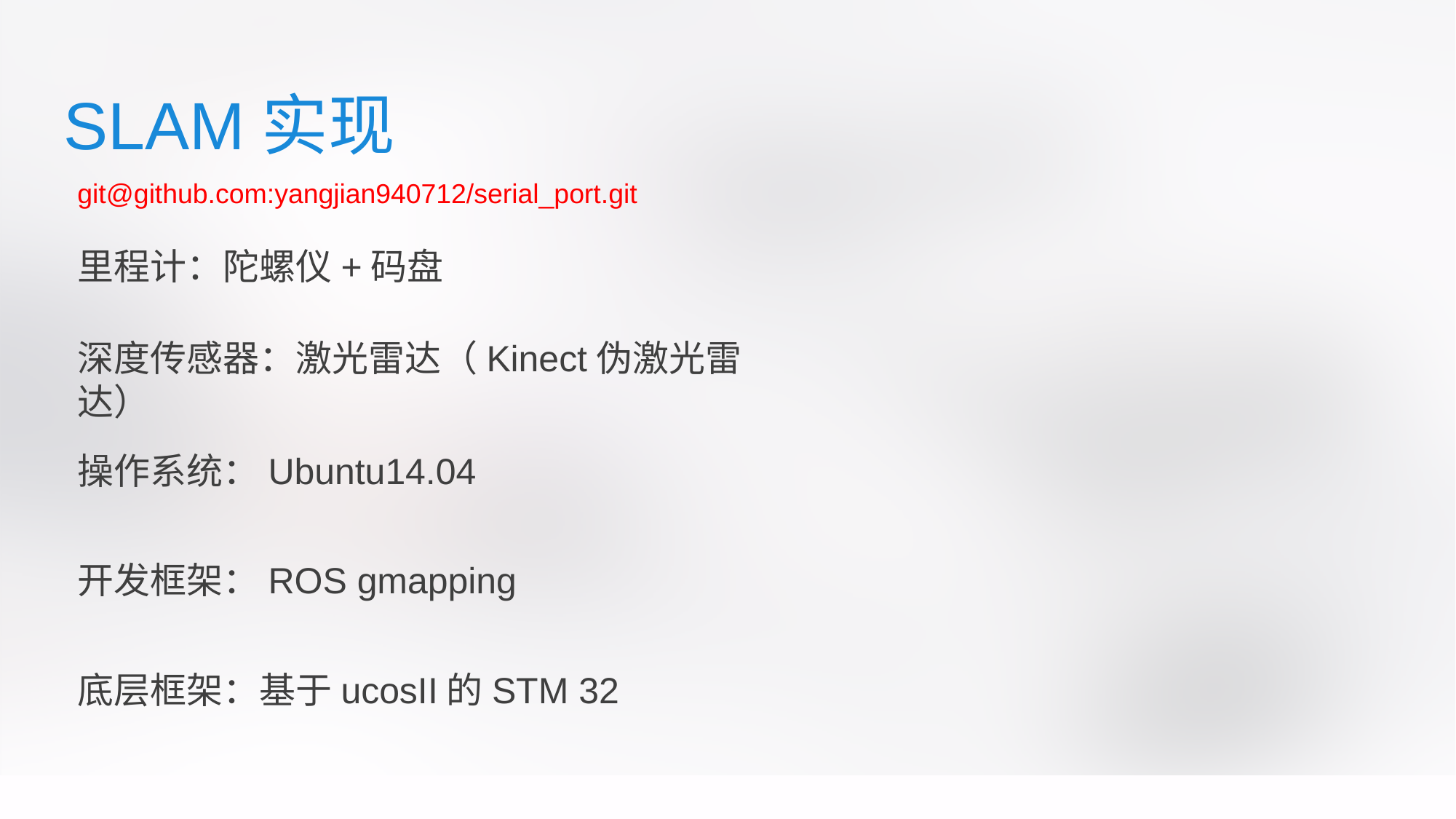

SLAM实现
git@github.com:yangjian940712/serial_port.git
里程计：陀螺仪+码盘
深度传感器：激光雷达（Kinect伪激光雷达）
操作系统：Ubuntu14.04
开发框架：ROS gmapping
底层框架：基于ucosII的STM 32